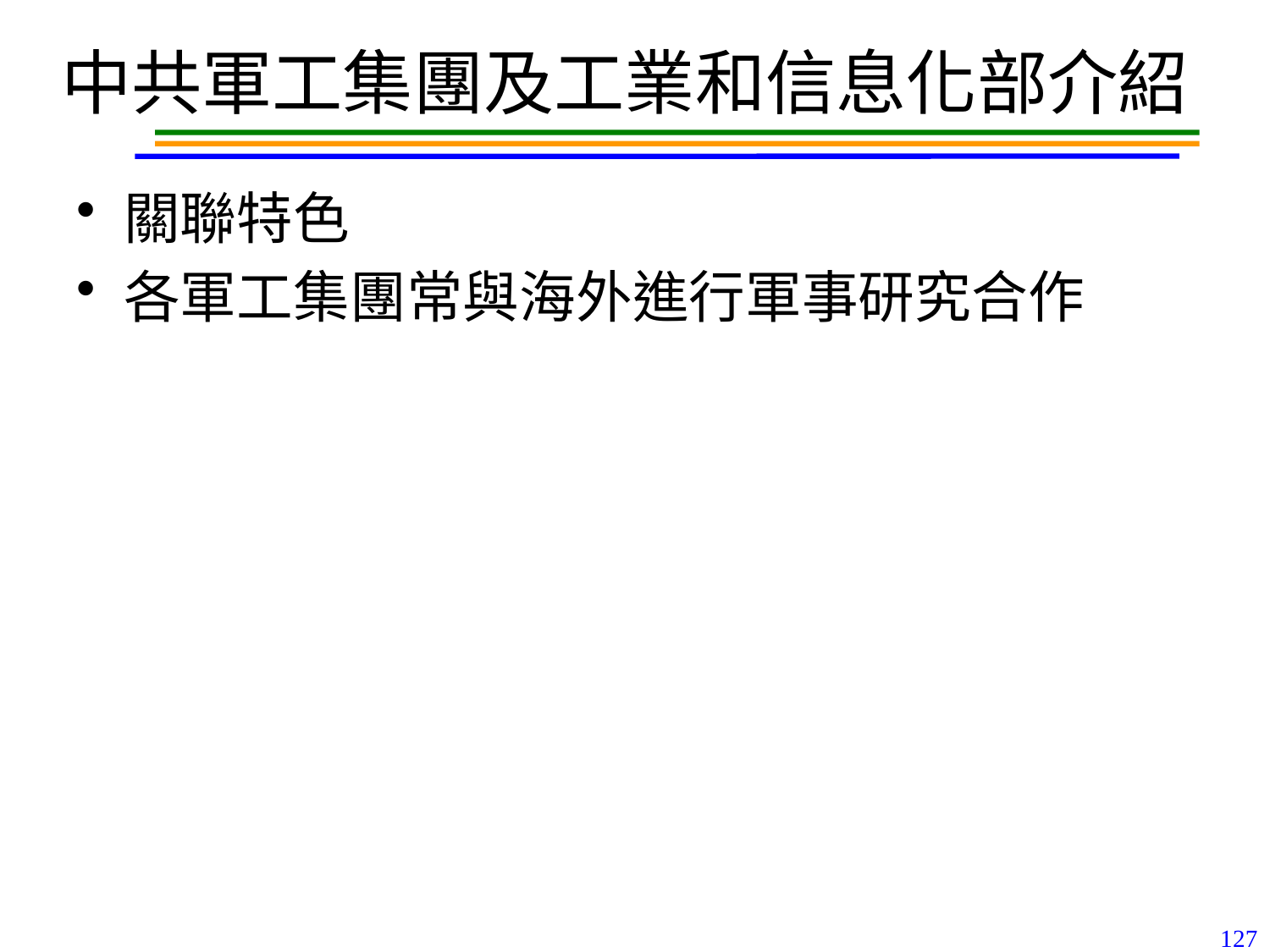

# 中共軍工集團及工業和信息化部介紹
關聯特色
各軍工集團常與海外進行軍事研究合作
127